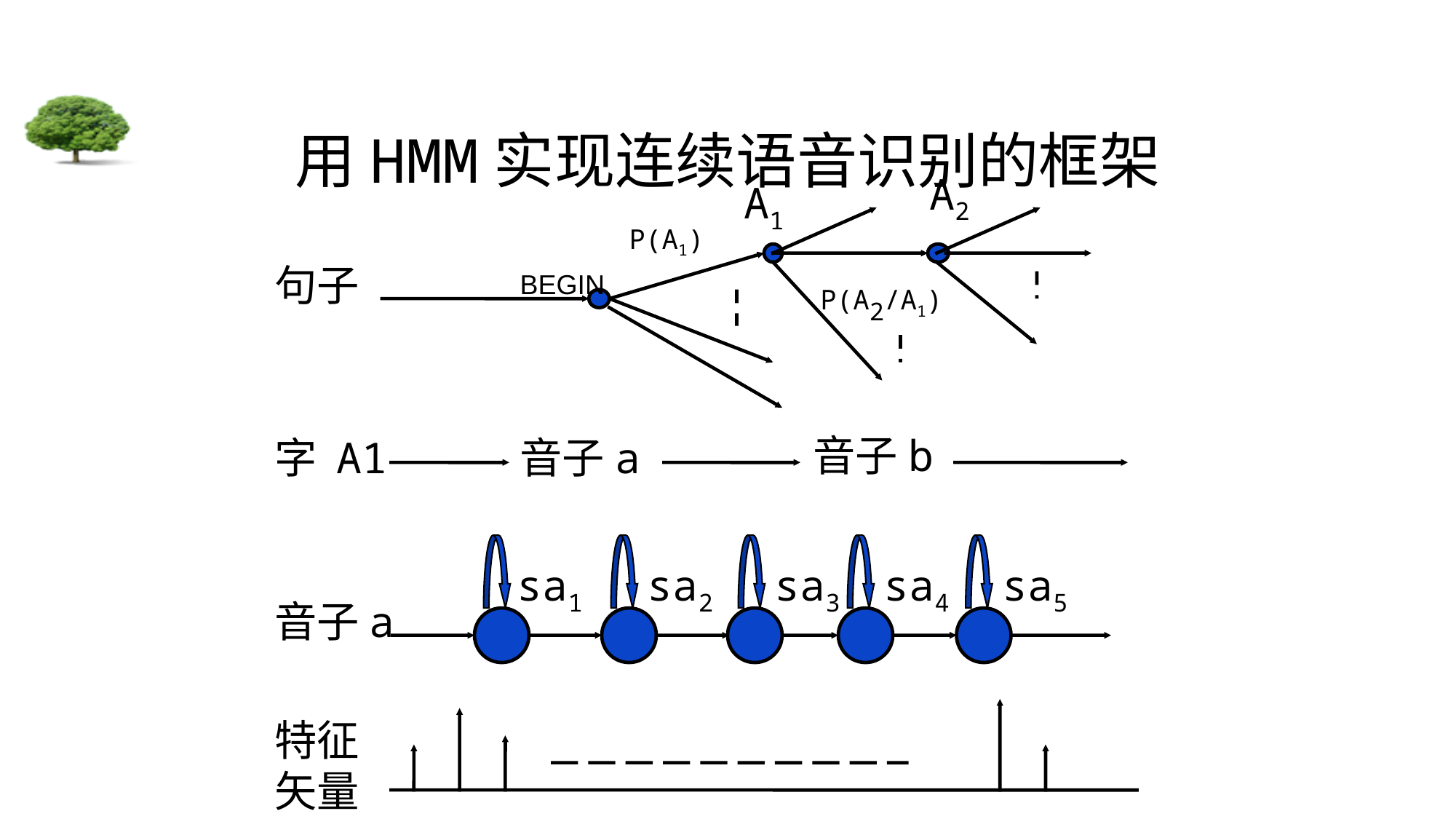

# 用HMM实现连续语音识别的框架
A2
A1

P(A1)

句子

BEGIN

P(A2/A1)

音子b
字 A1
音子a

sa1
sa2
sa3
sa4
sa5
音子a

特征矢量